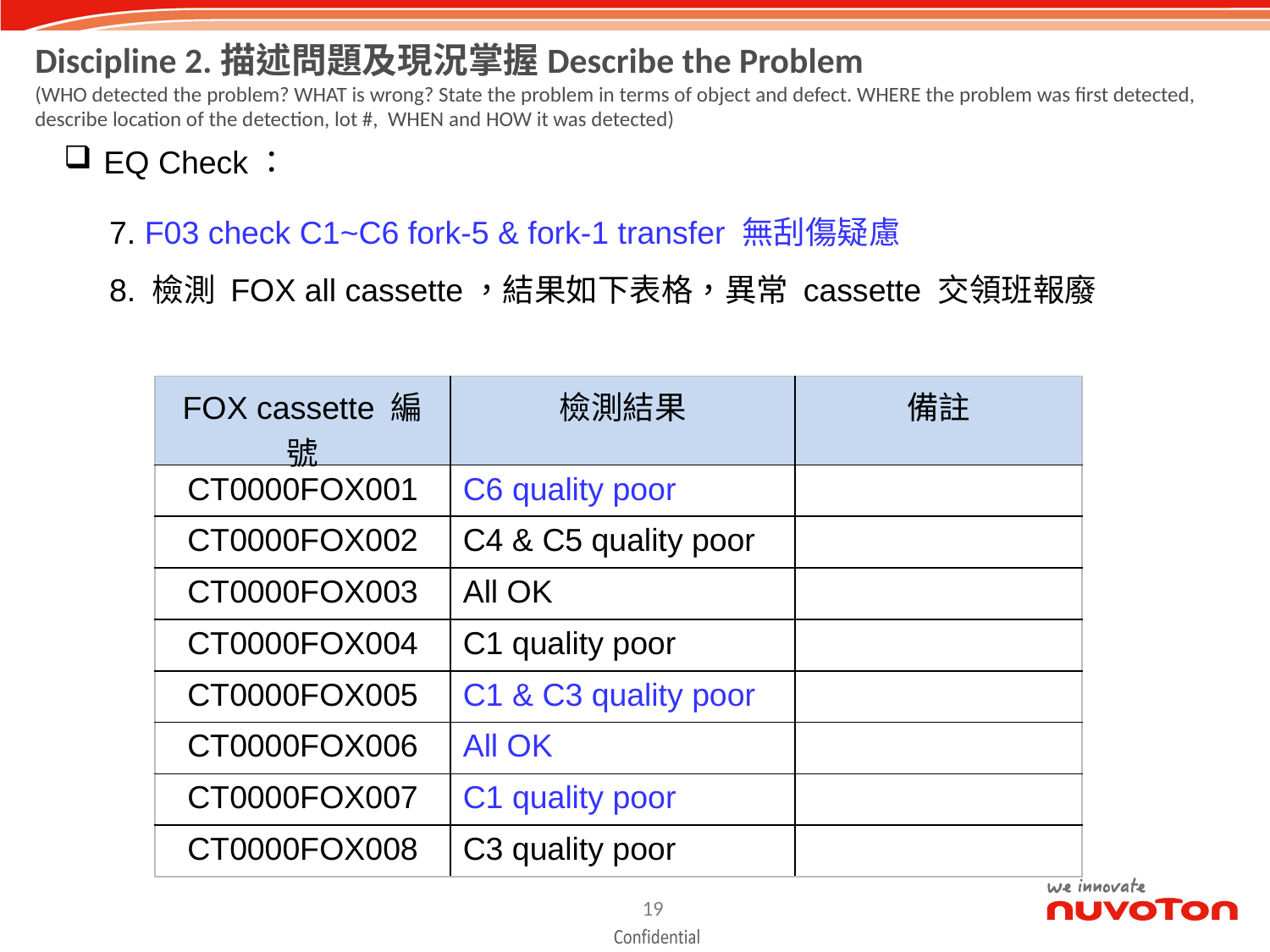

Discipline 2.描述問題及現況掌握Describe the Problem
(WHO detected the problem? WHAT is wrong? State the problem in terms of object and defect. WHERE the problem was first detected, describe location of the detection, lot #,  WHEN and HOW it was detected)
EQ Check：
7. F03 check C1~C6 fork-5 & fork-1 transfer 無刮傷疑慮
8. 檢測 FOX all cassette，結果如下表格，異常 cassette 交領班報廢
| FOX cassette 編號 | 檢測結果 | 備註 |
| --- | --- | --- |
| CT0000FOX001 | C6 quality poor |  |
| CT0000FOX002 | C4 & C5 quality poor |  |
| CT0000FOX003 | All OK |  |
| CT0000FOX004 | C1 quality poor |  |
| CT0000FOX005 | C1 & C3 quality poor |  |
| CT0000FOX006 | All OK |  |
| CT0000FOX007 | C1 quality poor |  |
| CT0000FOX008 | C3 quality poor |  |
19